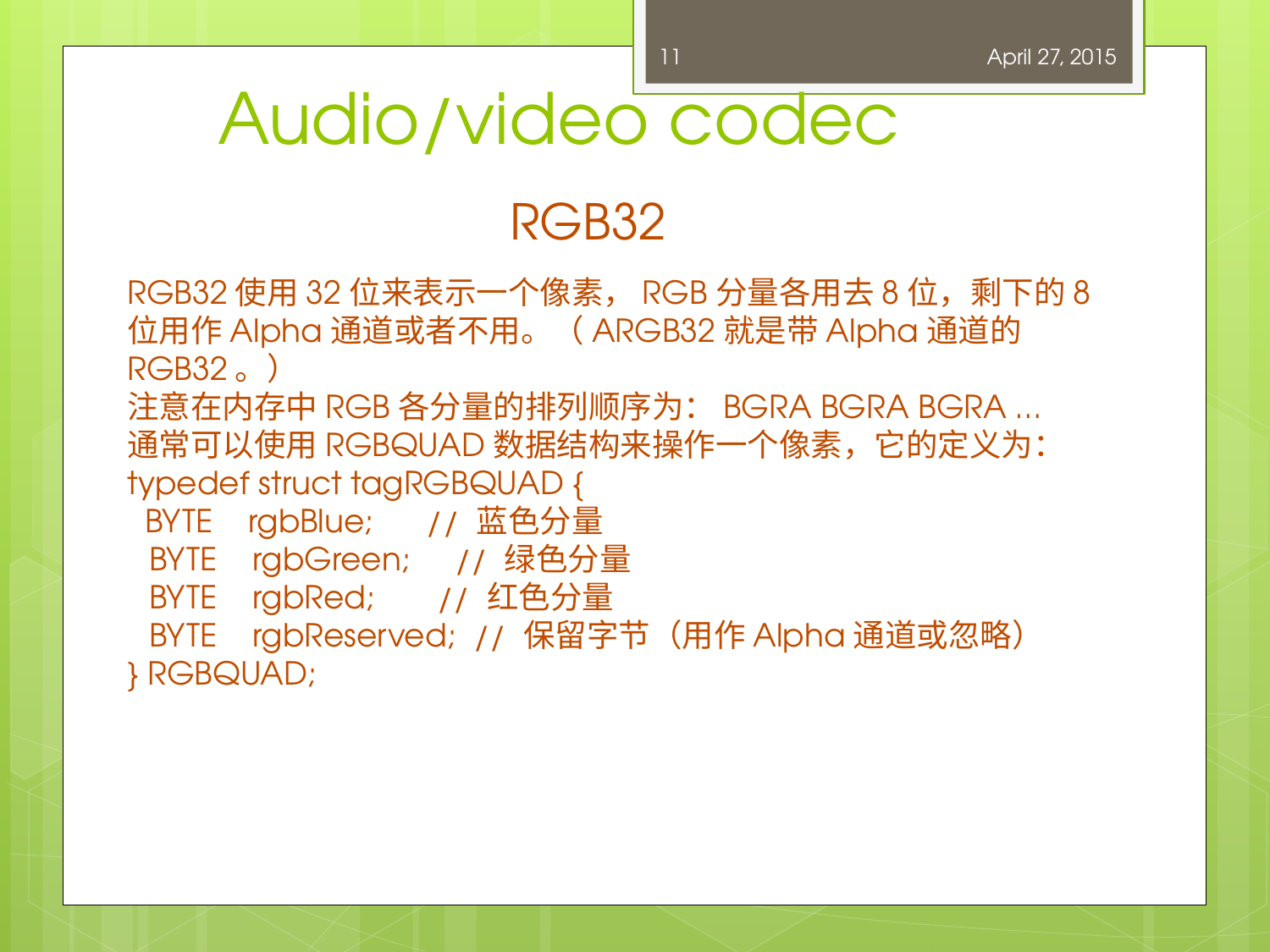

11
April 27, 2015
# Audio/video codec
              RGB32
RGB32使用32位来表示一个像素，RGB分量各用去8位，剩下的8位用作Alpha通道或者不用。（ARGB32就是带Alpha通道的RGB32。）
注意在内存中RGB各分量的排列顺序为：BGRA BGRA BGRA …
通常可以使用RGBQUAD数据结构来操作一个像素，它的定义为：
typedef struct tagRGBQUAD {
  BYTE    rgbBlue;      // 蓝色分量
  BYTE    rgbGreen;     // 绿色分量
  BYTE    rgbRed;       // 红色分量
  BYTE    rgbReserved;  // 保留字节（用作Alpha通道或忽略）
} RGBQUAD;